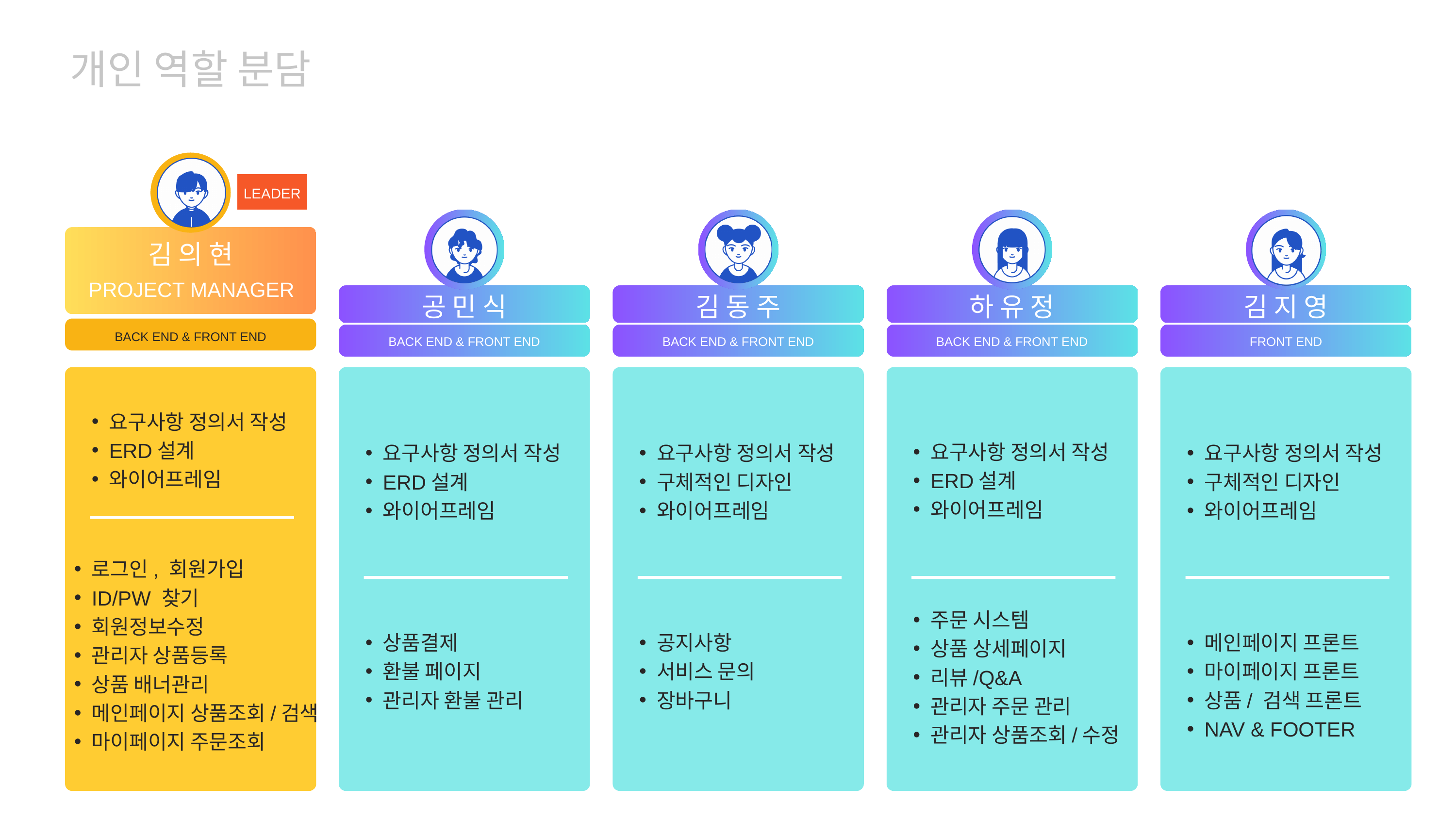

개인 역할 분담

LEADER

김 의 현
PROJECT MANAGER

공 민 식
김 동 주
하 유 정
김 지 영

BACK END & FRONT END

BACK END & FRONT END

BACK END & FRONT END

BACK END & FRONT END

FRONT END

요구사항 정의서 작성
ERD설계
와이어프레임

요구사항 정의서 작성
ERD설계
와이어프레임

요구사항 정의서 작성
ERD설계
와이어프레임

요구사항 정의서 작성
구체적인 디자인
와이어프레임

요구사항 정의서 작성
구체적인 디자인
와이어프레임

로그인, 회원가입
ID/PW 찾기
회원정보수정
관리자 상품등록
상품 배너관리
메인페이지 상품조회/검색
마이페이지 주문조회

주문 시스템
상품 상세페이지
리뷰/Q&A
관리자 주문 관리
관리자 상품조회/수정

상품결제
환불 페이지
관리자 환불 관리

공지사항
서비스 문의
장바구니

메인페이지 프론트
마이페이지 프론트
상품/ 검색 프론트
NAV & FOOTER